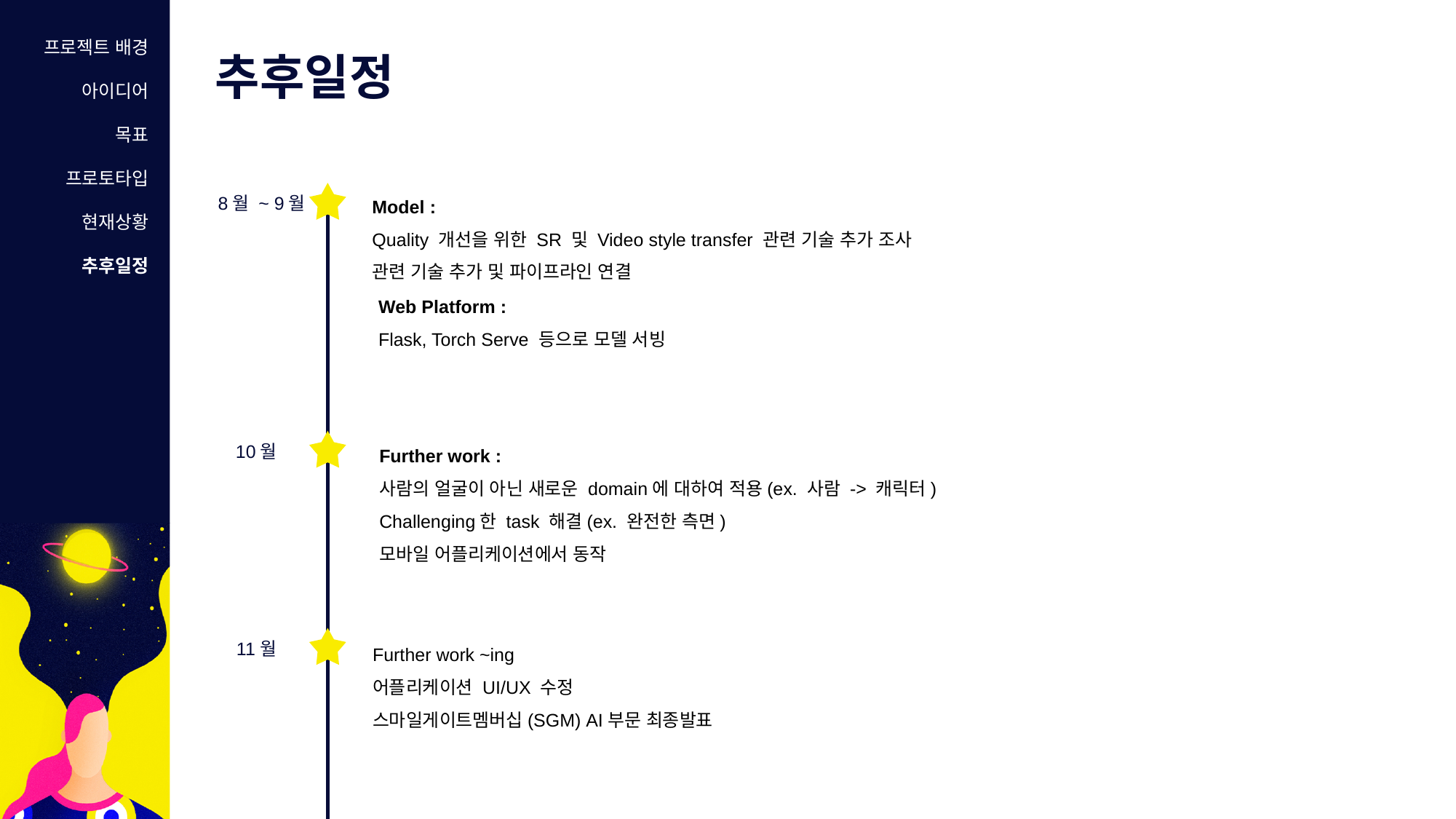

프로젝트 배경
아이디어
목표
프로토타입
현재상황
추후일정
추후일정
Model :
Quality 개선을 위한 SR 및 Video style transfer 관련 기술 추가 조사
관련 기술 추가 및 파이프라인 연결

8월 ~ 9월
Web Platform :
Flask, Torch Serve 등으로 모델 서빙
Further work :
사람의 얼굴이 아닌 새로운 domain에 대하여 적용(ex. 사람 -> 캐릭터)
Challenging한 task 해결(ex. 완전한 측면)
모바일 어플리케이션에서 동작

10월
Further work ~ing
어플리케이션 UI/UX 수정
스마일게이트멤버십(SGM) AI부문 최종발표

11월